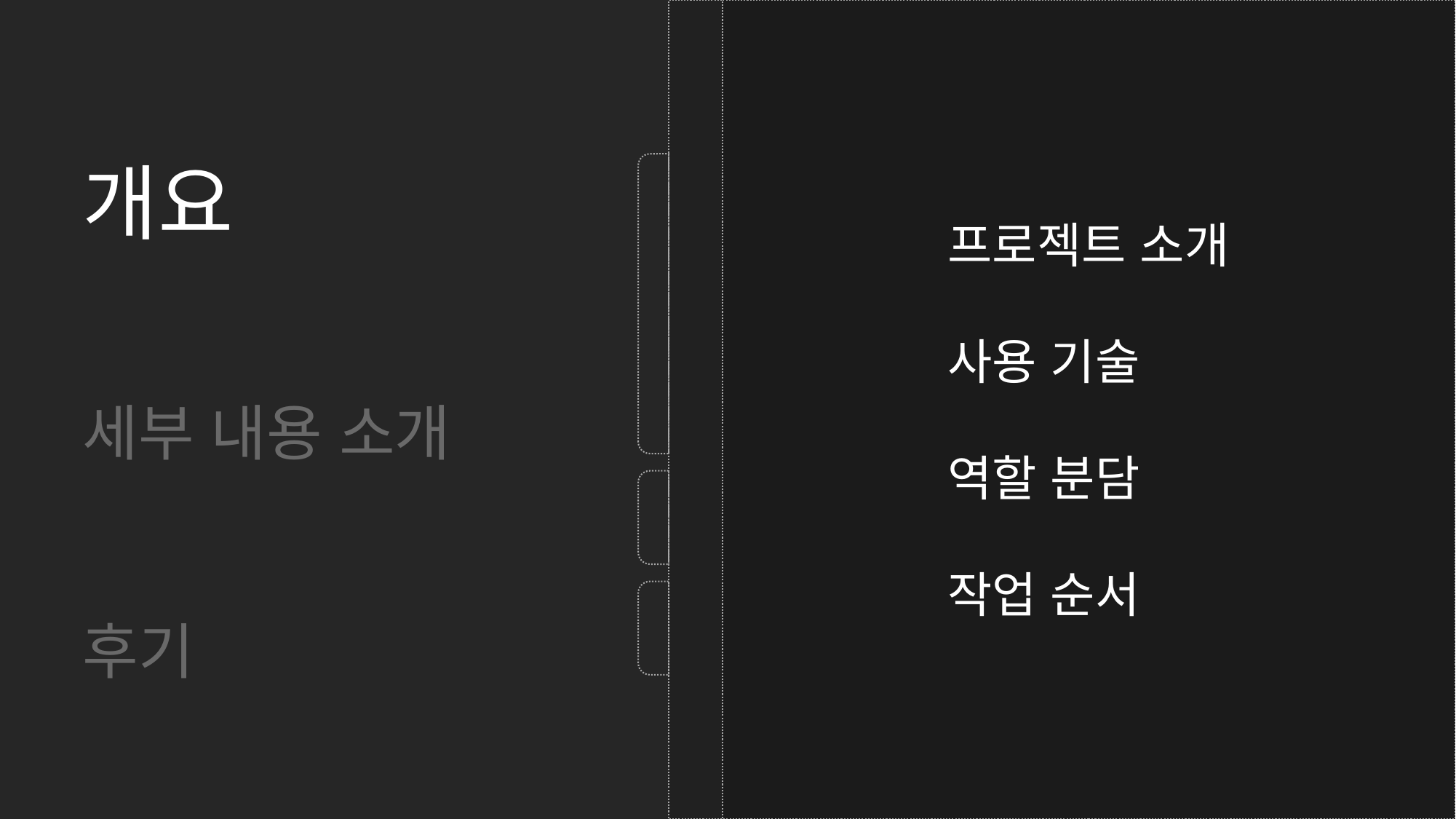

개요

세부 내용 소개

후기
프로젝트 소개

사용 기술

역할 분담

작업 순서